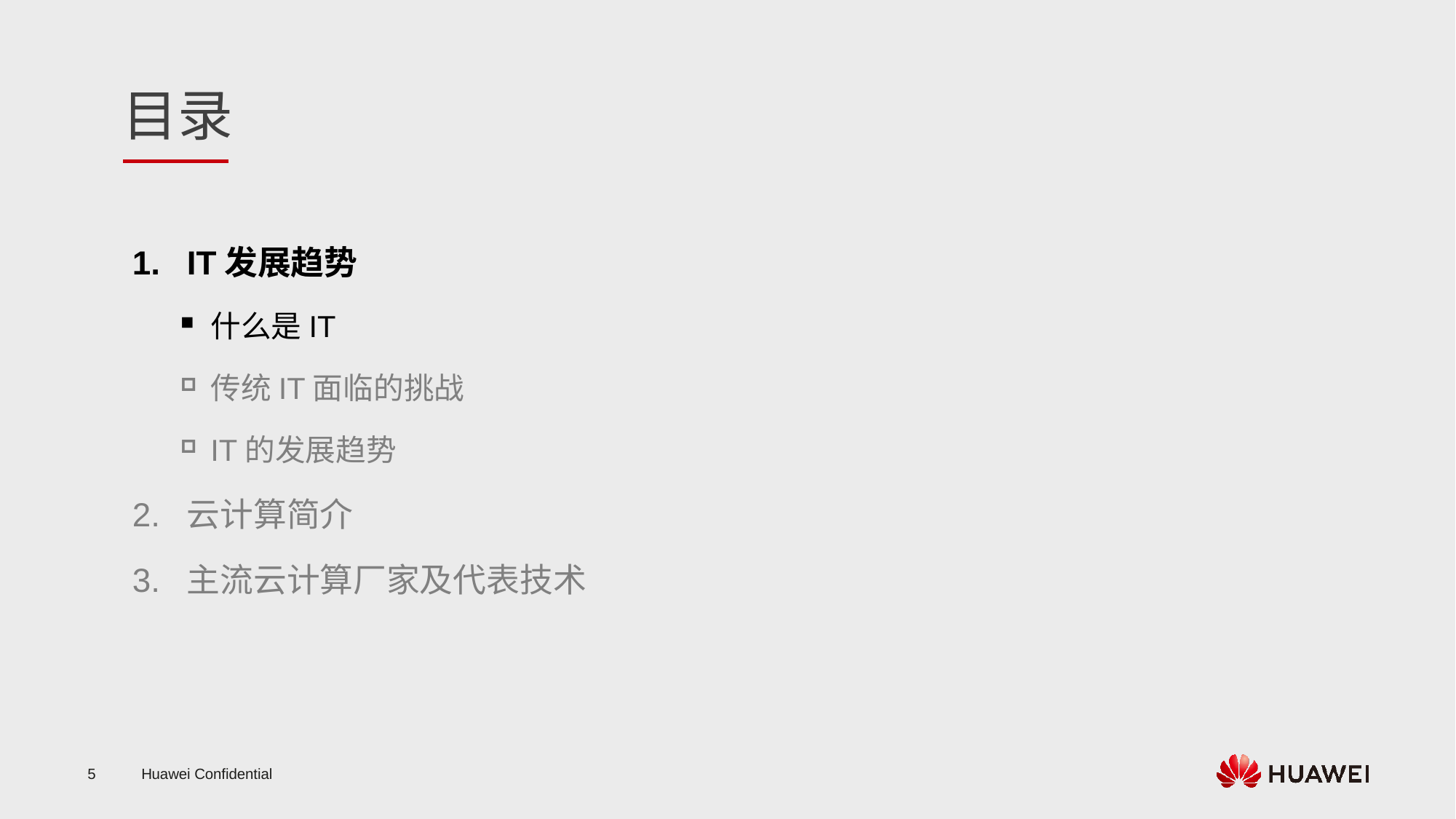

IT发展趋势
什么是IT
传统IT面临的挑战
IT的发展趋势
云计算简介
主流云计算厂家及代表技术